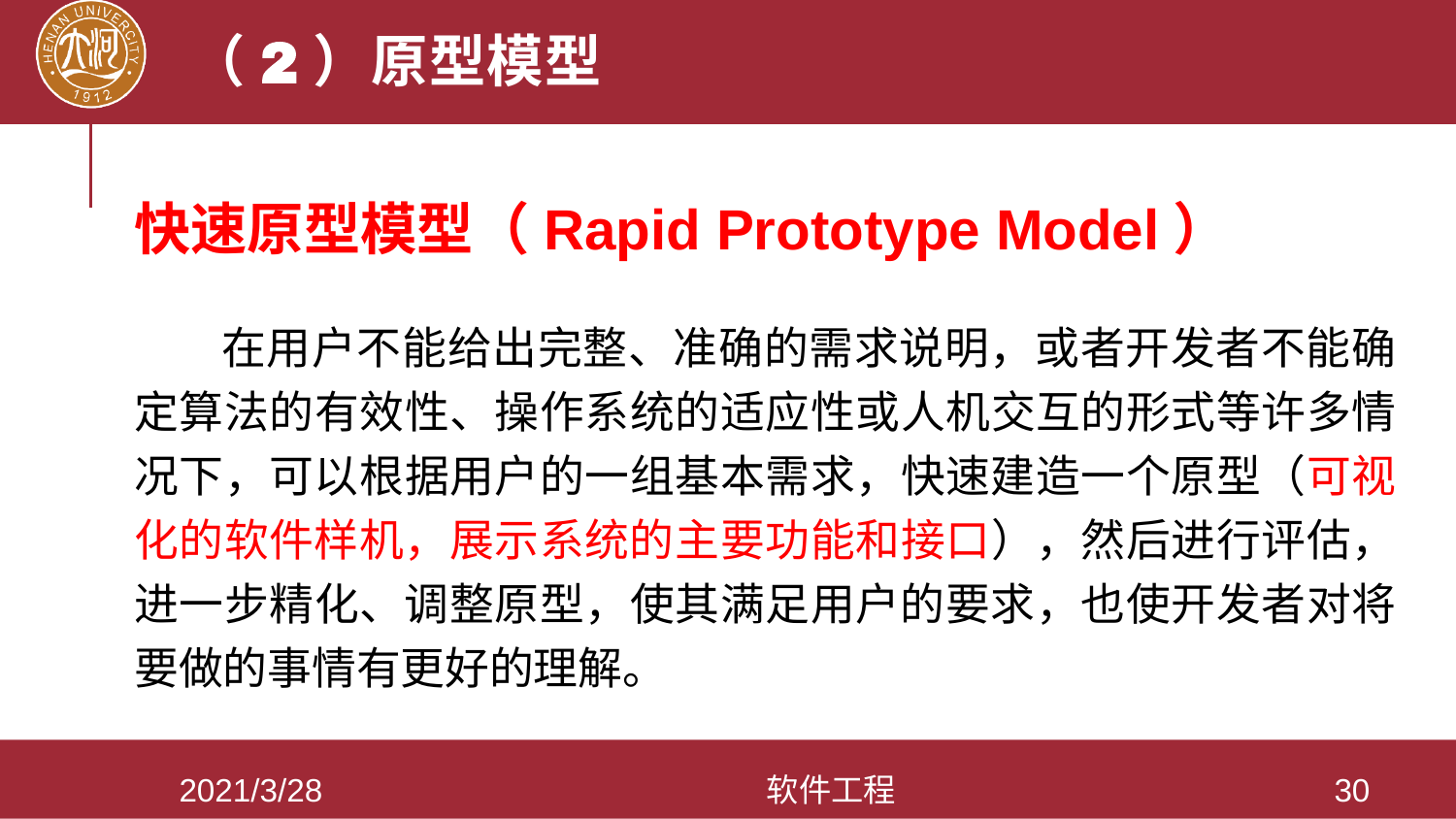

# （2）原型模型
快速原型模型（Rapid Prototype Model）
       在用户不能给出完整、准确的需求说明，或者开发者不能确定算法的有效性、操作系统的适应性或人机交互的形式等许多情况下，可以根据用户的一组基本需求，快速建造一个原型（可视化的软件样机，展示系统的主要功能和接口），然后进行评估，进一步精化、调整原型，使其满足用户的要求，也使开发者对将要做的事情有更好的理解。
2021/3/28
软件工程
30